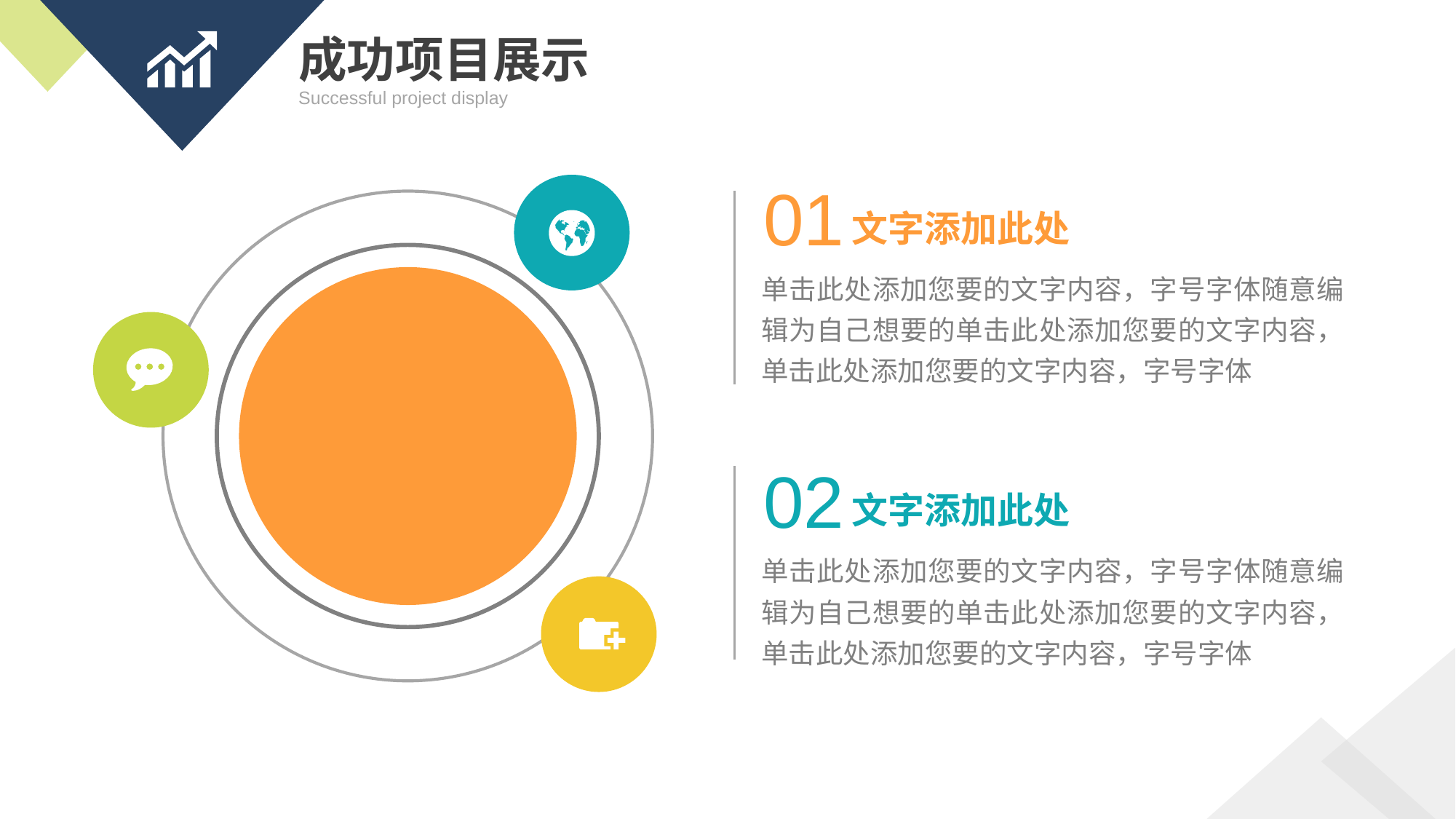

成功项目展示
Successful project display
01
文字添加此处
单击此处添加您要的文字内容，字号字体随意编辑为自己想要的单击此处添加您要的文字内容，单击此处添加您要的文字内容，字号字体

02
文字添加此处
单击此处添加您要的文字内容，字号字体随意编辑为自己想要的单击此处添加您要的文字内容，单击此处添加您要的文字内容，字号字体